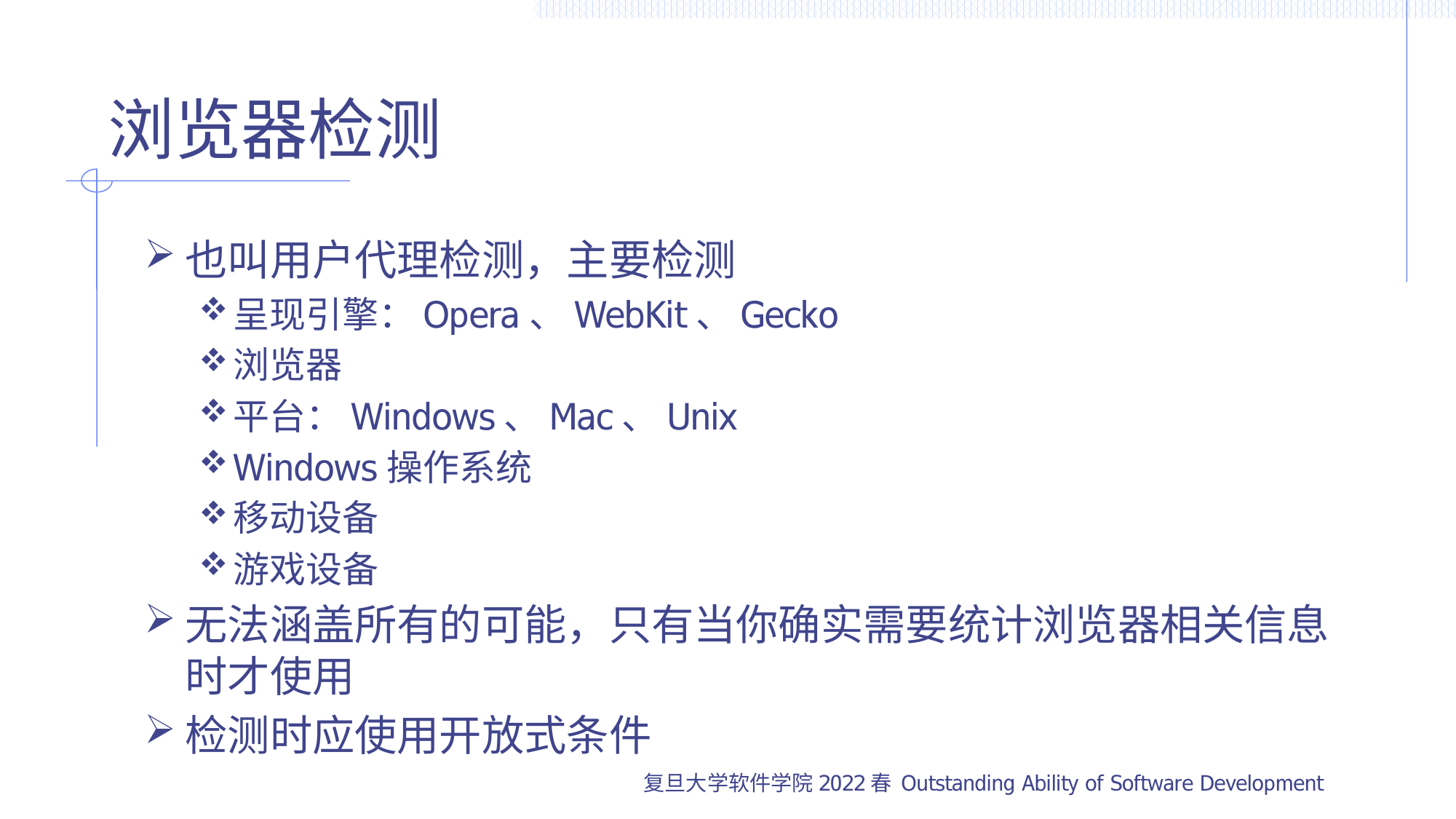

# 浏览器检测
也叫用户代理检测，主要检测
呈现引擎：Opera、WebKit、Gecko
浏览器
平台：Windows、Mac、Unix
Windows操作系统
移动设备
游戏设备
无法涵盖所有的可能，只有当你确实需要统计浏览器相关信息时才使用
检测时应使用开放式条件